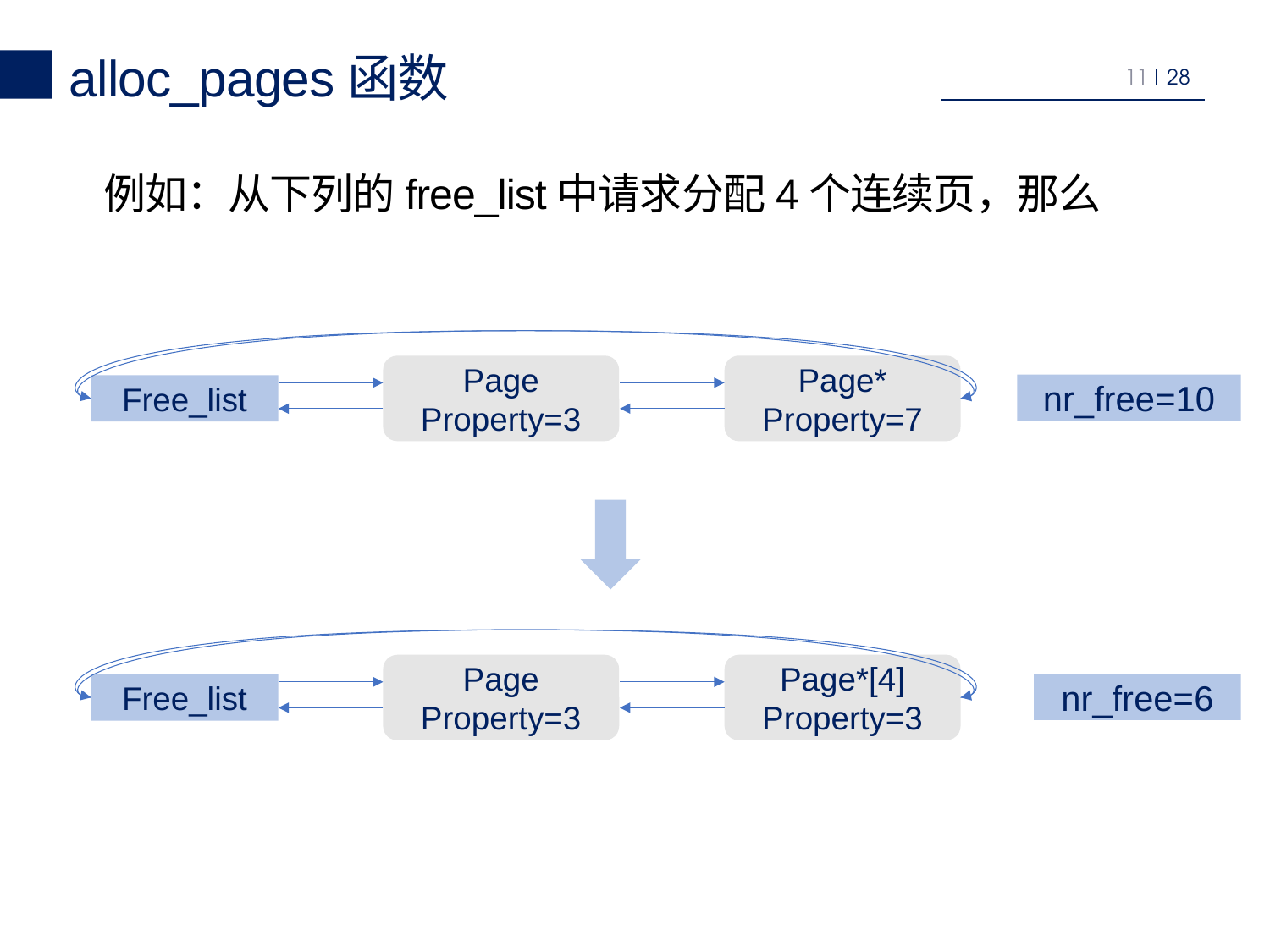

alloc_pages函数

11
例如：从下列的free_list中请求分配4个连续页，那么
Page*
Property=7
Page
Property=3
nr_free=10
Free_list

Page*[4]
Property=3
Page
Property=3
nr_free=6
Free_list